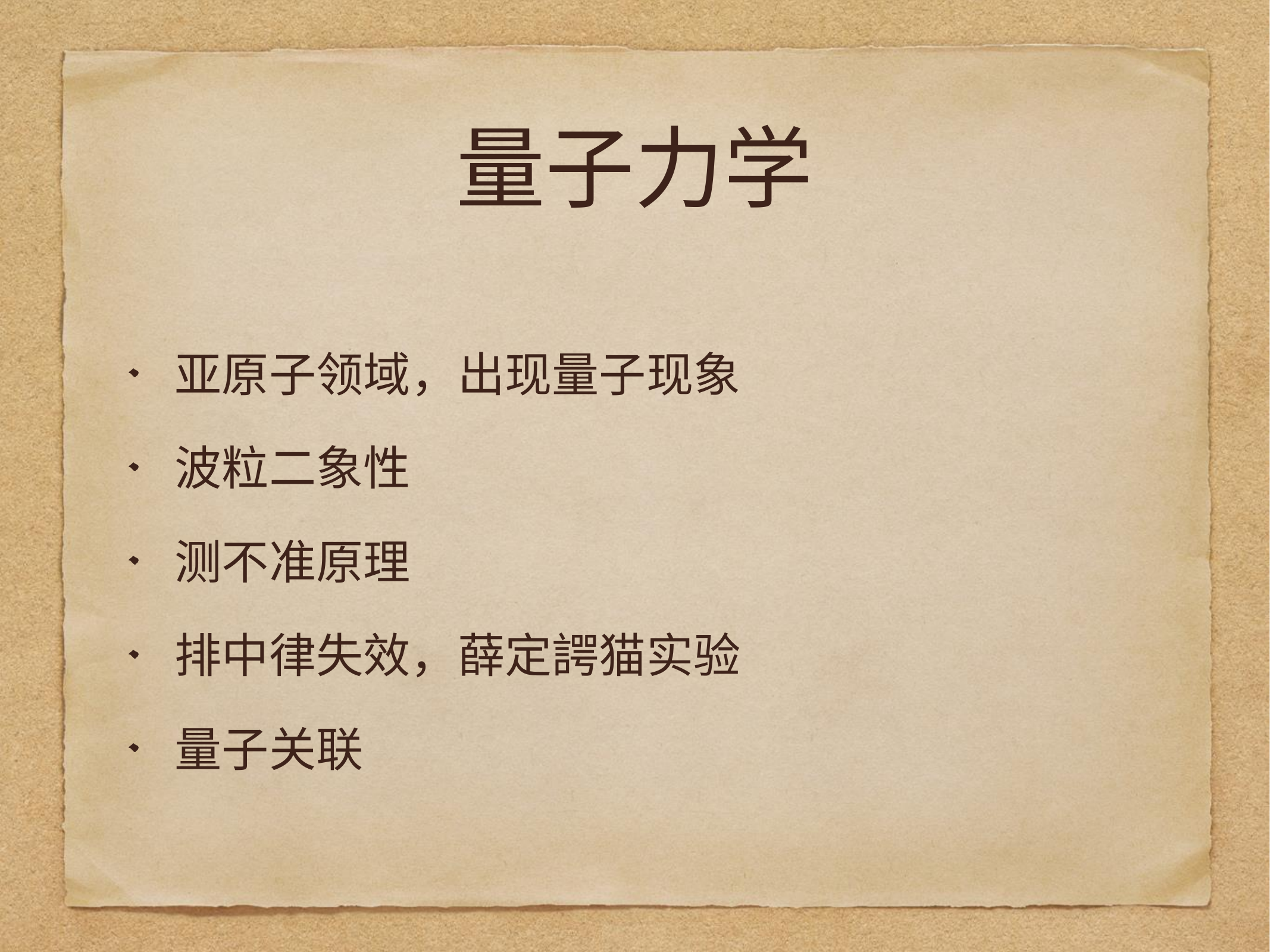

# 量子力学
亚原子领域，出现量子现象
波粒二象性
测不准原理
排中律失效，薛定諤猫实验
量子关联